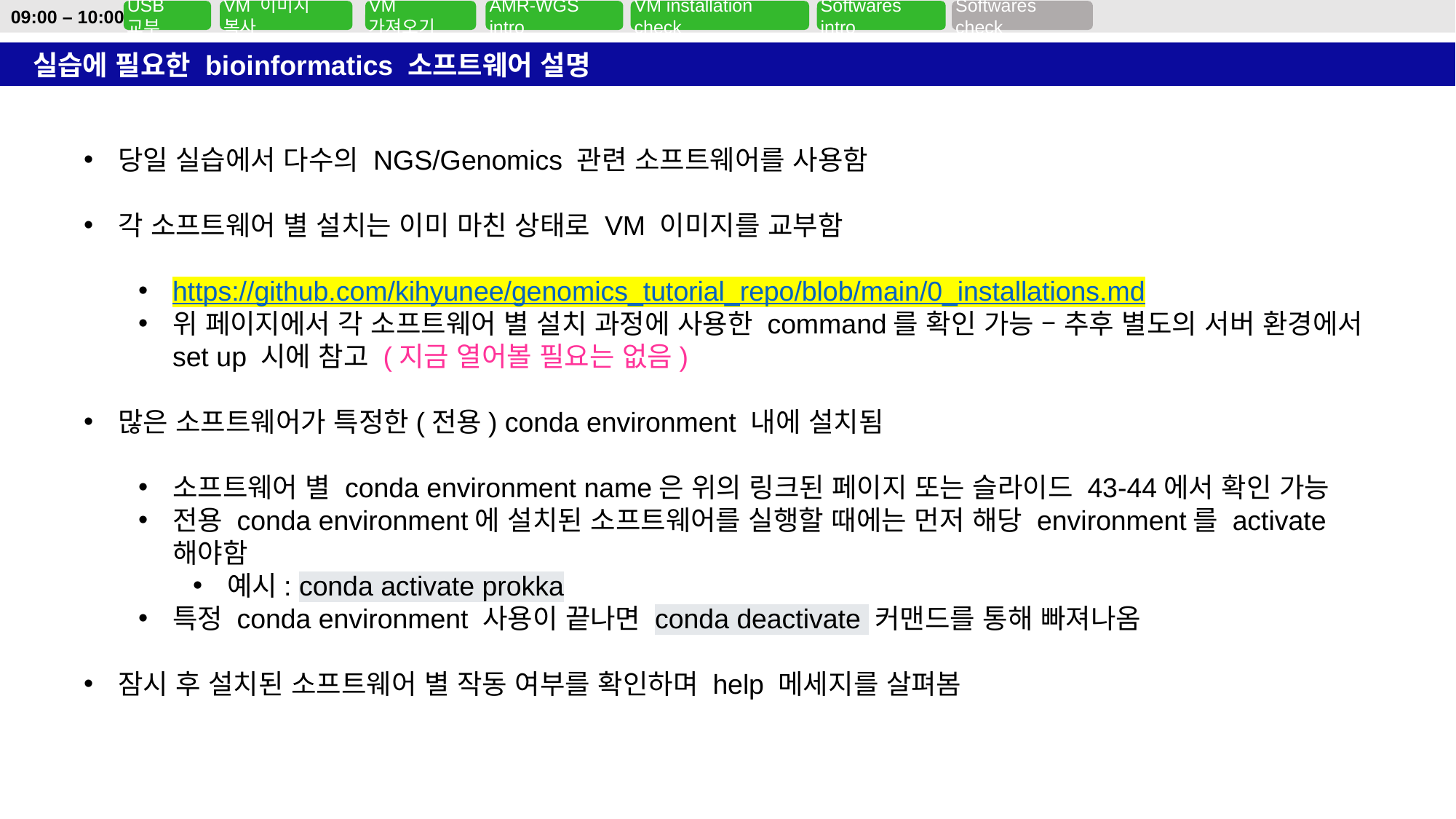

09:00 – 10:00
USB 교부
VM 이미지 복사
VM 가져오기
AMR-WGS intro
VM installation check
Softwares intro
Softwares check
실습에 필요한 bioinformatics 소프트웨어 설명
당일 실습에서 다수의 NGS/Genomics 관련 소프트웨어를 사용함

각 소프트웨어 별 설치는 이미 마친 상태로 VM 이미지를 교부함

https://github.com/kihyunee/genomics_tutorial_repo/blob/main/0_installations.md
위 페이지에서 각 소프트웨어 별 설치 과정에 사용한 command를 확인 가능 – 추후 별도의 서버 환경에서 set up 시에 참고 (지금 열어볼 필요는 없음)

많은 소프트웨어가 특정한(전용) conda environment 내에 설치됨

소프트웨어 별 conda environment name은 위의 링크된 페이지 또는 슬라이드 43-44에서 확인 가능
전용 conda environment에 설치된 소프트웨어를 실행할 때에는 먼저 해당 environment를 activate 해야함
예시: conda activate prokka
특정 conda environment 사용이 끝나면 conda deactivate 커맨드를 통해 빠져나옴

잠시 후 설치된 소프트웨어 별 작동 여부를 확인하며 help 메세지를 살펴봄